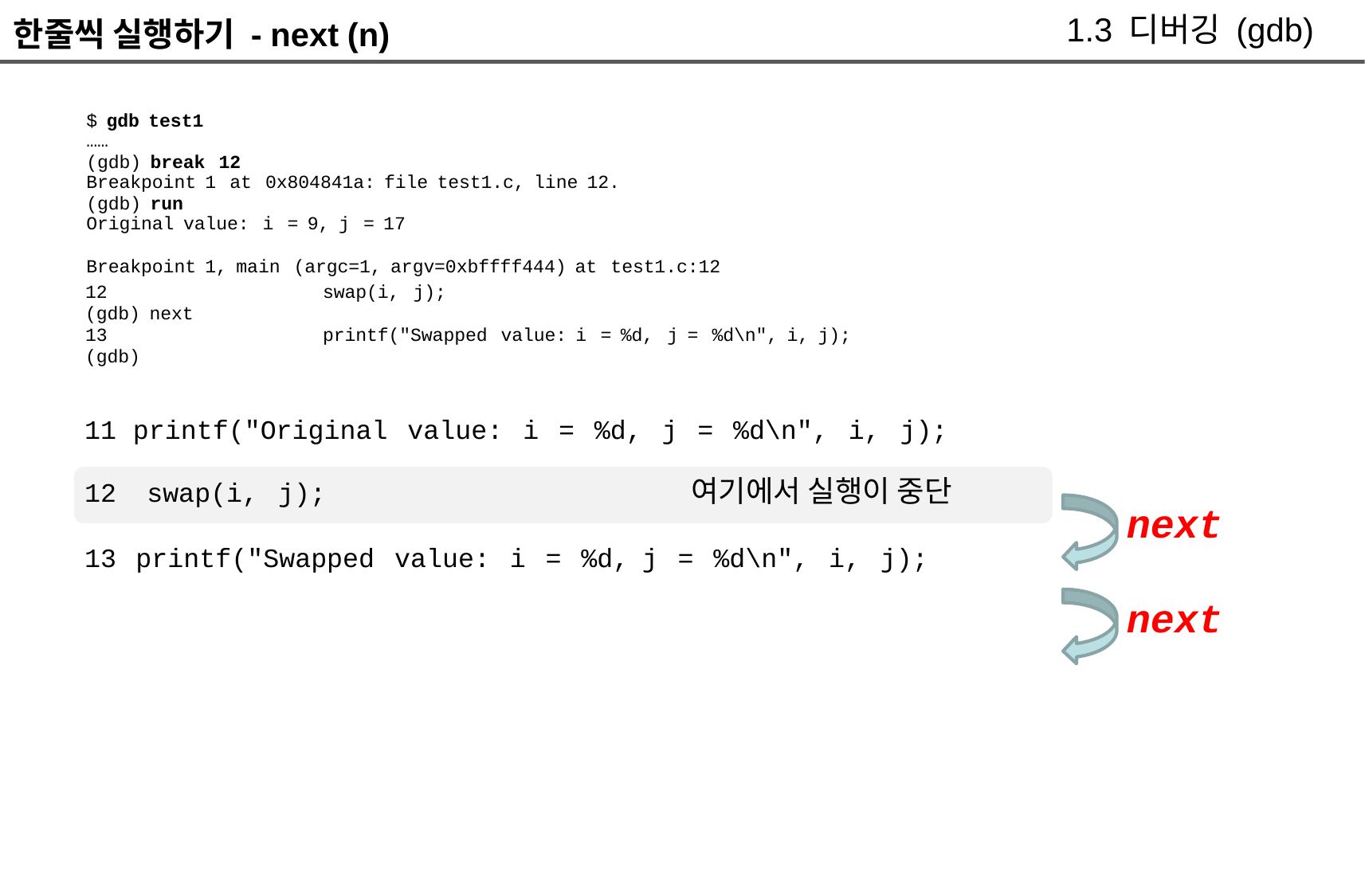

1.3 디버깅 (gdb)
한줄씩 실행하기 - next (n)

	$  gdb  test1
	……
	(gdb)  break   12
	Breakpoint  1   at   0x804841a:  file  test1.c,  line  12.
	(gdb)  run
	Original  value:   i   =  9,  j   =  17

	Breakpoint  1,  main   (argc=1,  argv=0xbffff444)  at   test1.c:12

12
(gdb)  next
13
(gdb)
swap(i,   j);

printf("Swapped   value:  i   =  %d,   j  =   %d\n",  i,  j);
11
printf("Original   value:   i   =   %d,   j   =   %d\n",   i,   j);

여기에서 실행이 중단
12
swap(i,   j);

next

13
printf("Swapped   value:   i   =   %d,  j   =   %d\n",   i,   j);

next